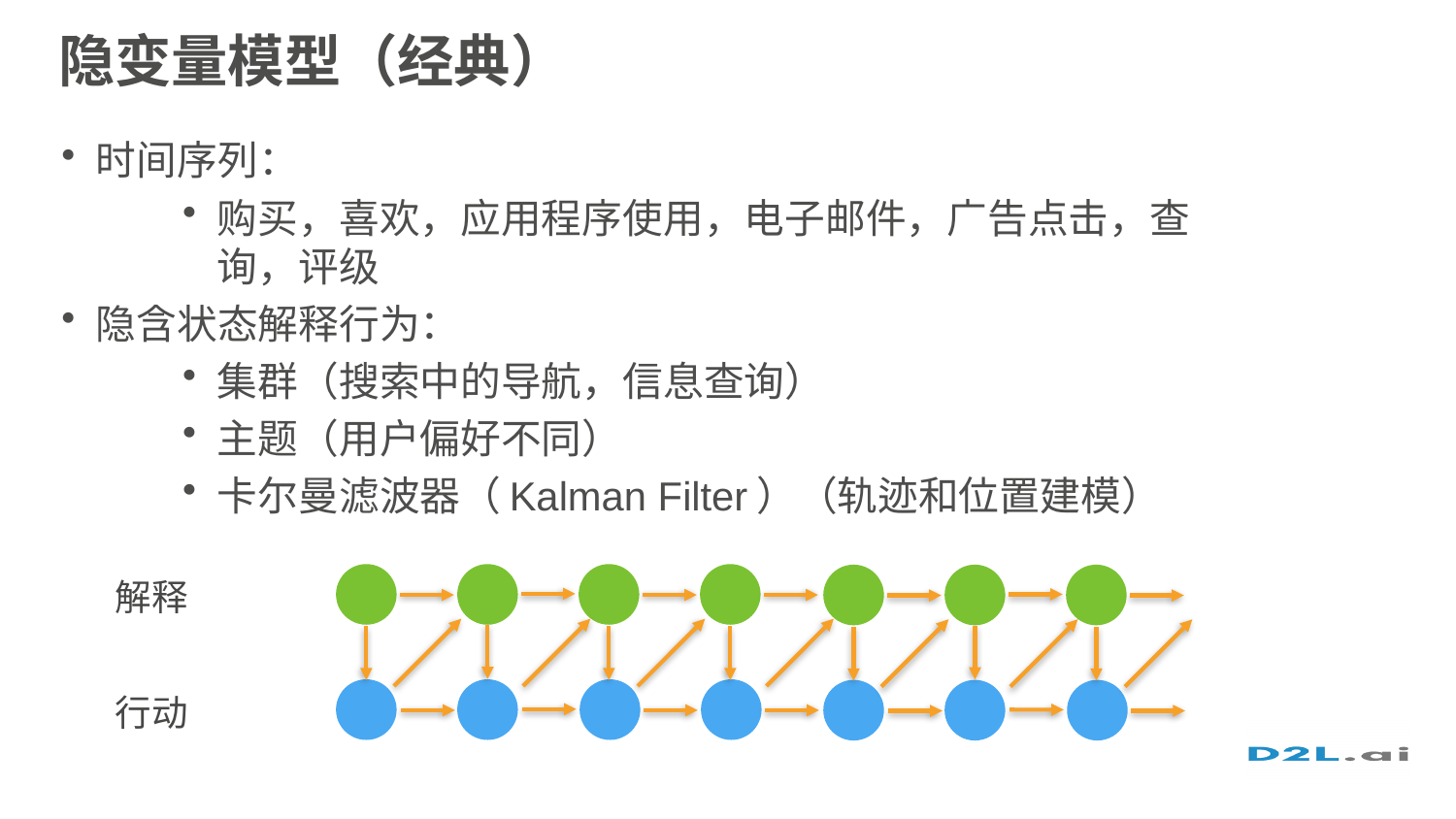

# 隐变量模型（经典）
时间序列：
购买，喜欢，应用程序使用，电子邮件，广告点击，查询，评级
隐含状态解释行为：
集群（搜索中的导航，信息查询）
主题（用户偏好不同）
卡尔曼滤波器（Kalman Filter）（轨迹和位置建模）

解释

行动